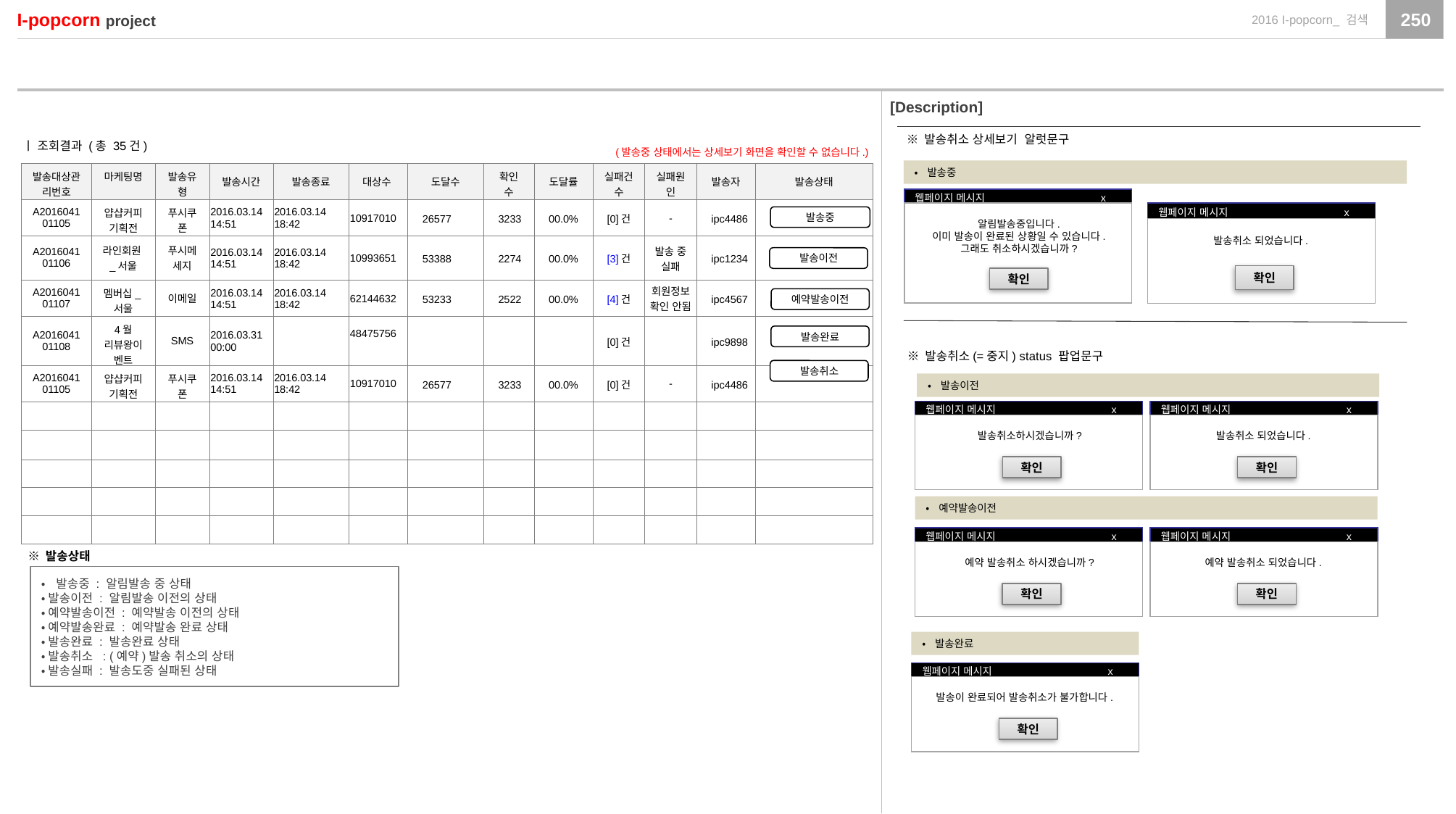

[Description]
※ 발송취소 상세보기  알럿문구
ㅣ 조회결과 (총 35건)
(발송중 상태에서는 상세보기 화면을 확인할 수 없습니다.)
•발송중
| 발송대상관리번호 | 마케팅명 | 발송유형 | 발송시간 | 발송종료 | 대상수 | 도달수 | 확인수 | 도달률 | 실패건수 | 실패원인 | 발송자 | 발송상태 |
| --- | --- | --- | --- | --- | --- | --- | --- | --- | --- | --- | --- | --- |
| A201604101105 | 얍샵커피기획전 | 푸시쿠폰 | 2016.03.14 14:51 | 2016.03.14 18:42 | 10917010 | 26577 | 3233 | 00.0% | [0]건 | - | ipc4486 |  |
| A201604101106 | 라인회원\_서울 | 푸시메세지 | 2016.03.14 14:51 | 2016.03.14 18:42 | 10993651 | 53388 | 2274 | 00.0% | [3]건 | 발송 중 실패 | ipc1234 |  |
| A201604101107 | 멤버십\_서울 | 이메일 | 2016.03.14 14:51 | 2016.03.14 18:42 | 62144632 | 53233 | 2522 | 00.0% | [4]건 | 회원정보 확인 안됨 | ipc4567 |  |
| A201604101108 | 4월 리뷰왕이벤트 | SMS | 2016.03.31 00:00 |  | 48475756 |  |  |  | [0]건 |  | ipc9898 |  |
| A201604101105 | 얍샵커피기획전 | 푸시쿠폰 | 2016.03.14 14:51 | 2016.03.14 18:42 | 10917010 | 26577 | 3233 | 00.0% | [0]건 | - | ipc4486 |  |
|  |  |  |  |  |  |  |  |  |  |  |  |  |
|  |  |  |  |  |  |  |  |  |  |  |  |  |
|  |  |  |  |  |  |  |  |  |  |  |  |  |
|  |  |  |  |  |  |  |  |  |  |  |  |  |
|  |  |  |  |  |  |  |  |  |  |  |  |  |
웹페이지 메시지                                       x

알림발송중입니다.
이미 발송이 완료된 상황일 수 있습니다.
그래도 취소하시겠습니까?

확인
웹페이지 메시지                                       x

발송취소 되었습니다.
확인
발송중
발송이전
예약발송이전
발송완료
※ 발송취소(=중지) status 팝업문구
발송취소
•발송이전
웹페이지 메시지                                       x

발송취소하시겠습니까?
확인
웹페이지 메시지                                       x

발송취소 되었습니다.
확인
•예약발송이전
웹페이지 메시지                                       x

예약 발송취소 하시겠습니까?
확인
웹페이지 메시지                                       x

예약 발송취소 되었습니다.
확인
※ 발송상태
•발송중 : 알림발송 중 상태
•발송이전 : 알림발송 이전의 상태
•예약발송이전 : 예약발송 이전의 상태
•예약발송완료 : 예약발송 완료 상태
•발송완료 : 발송완료 상태
•발송취소  : (예약)발송 취소의 상태
•발송실패 : 발송도중 실패된 상태
•발송완료
웹페이지 메시지                                       x

발송이 완료되어 발송취소가 불가합니다.
확인